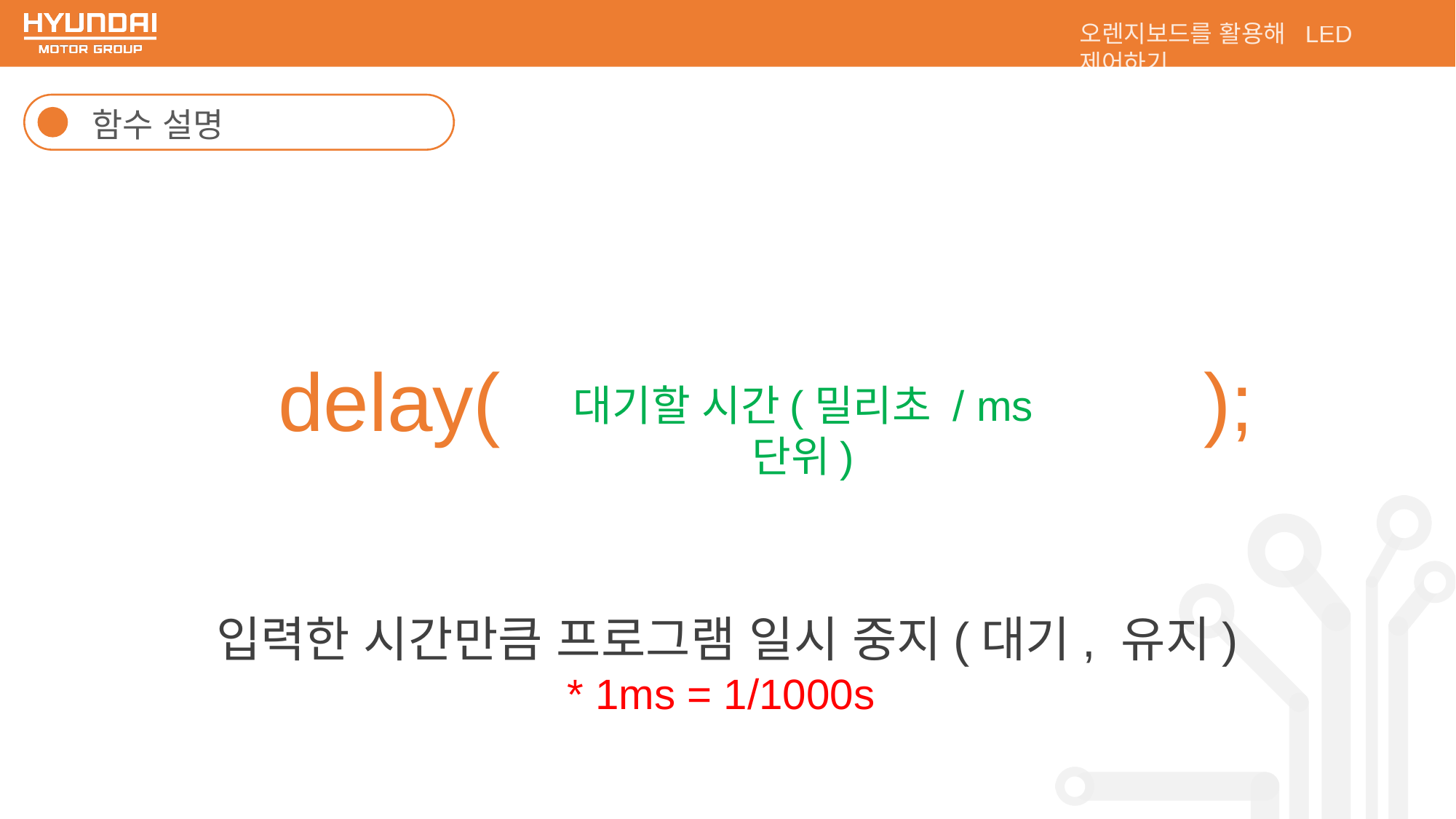

오렌지보드를 활용해  LED 제어하기
함수 설명
delay(                               );
대기할 시간(밀리초 / ms 단위)
입력한 시간만큼 프로그램 일시 중지(대기, 유지)
* 1ms = 1/1000s